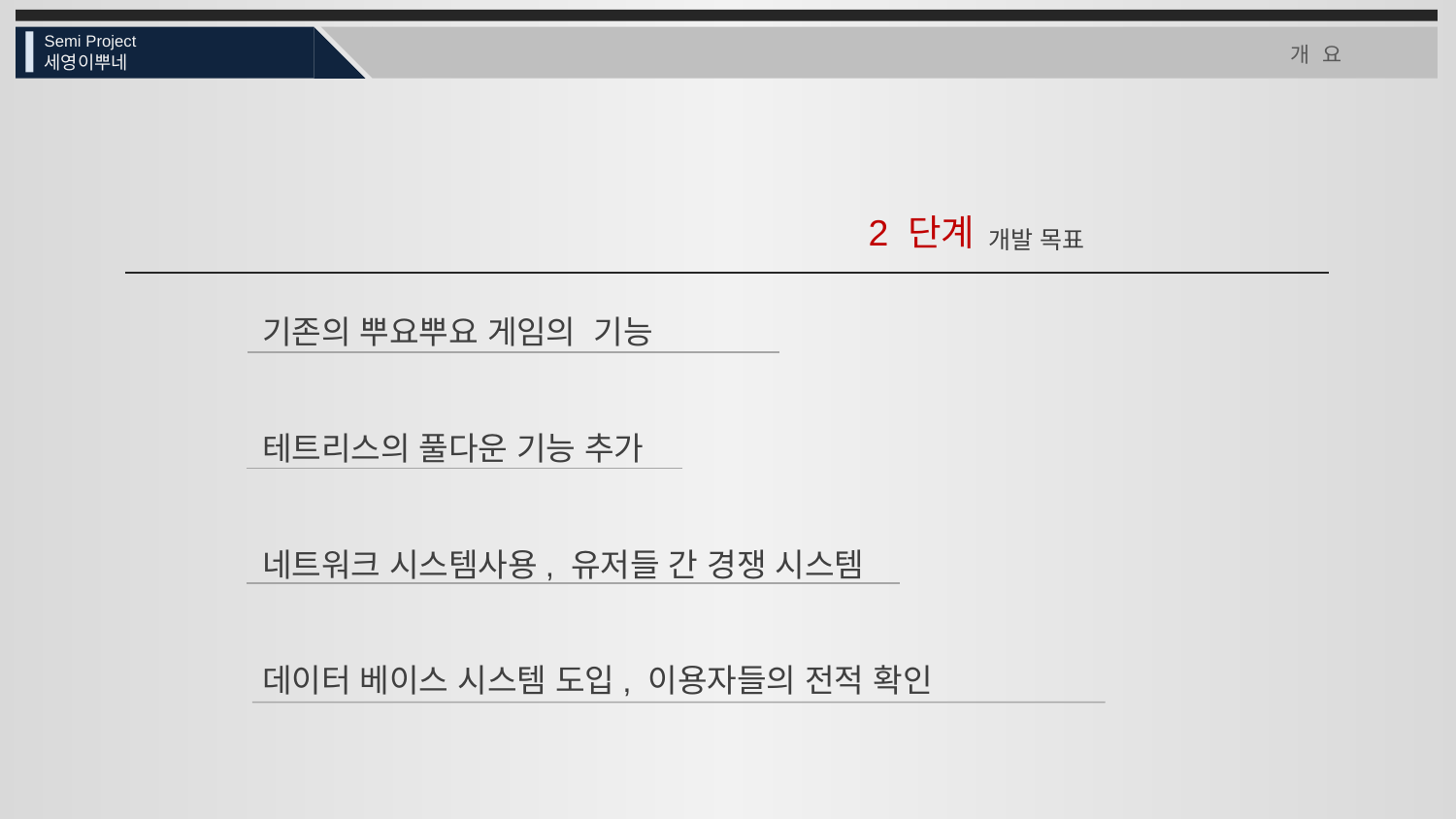

개  요
2 단계
개발 목표
기존의 뿌요뿌요 게임의  기능

테트리스의 풀다운 기능 추가

네트워크 시스템사용, 유저들 간 경쟁 시스템

데이터 베이스 시스템 도입, 이용자들의 전적 확인